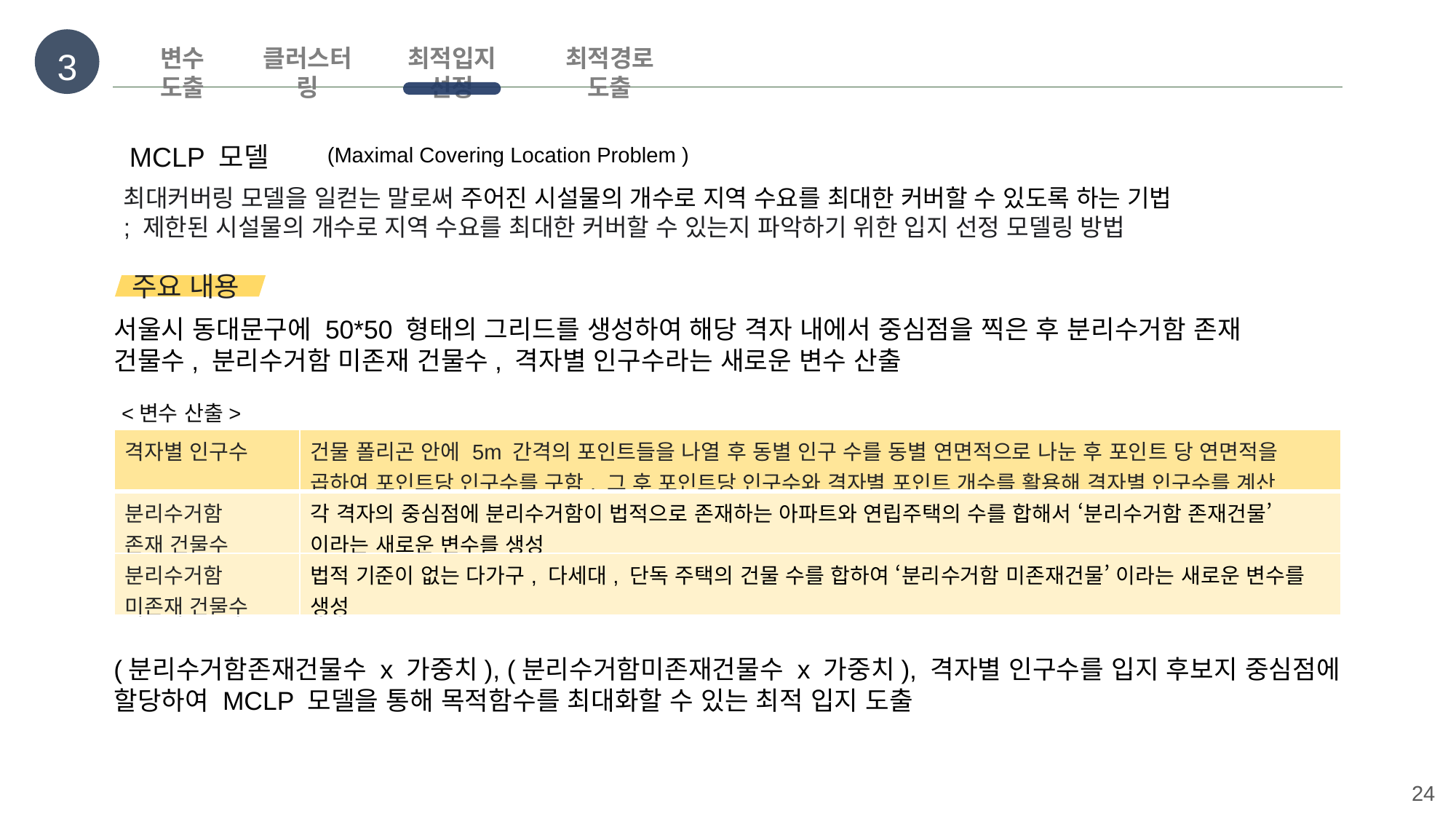

3
변수 도출
클러스터링
최적입지 선정
최적경로 도출

MCLP 모델
(Maximal Covering Location Problem )
최대커버링 모델을 일컫는 말로써 주어진 시설물의 개수로 지역 수요를 최대한 커버할 수 있도록 하는 기법
; 제한된 시설물의 개수로 지역 수요를 최대한 커버할 수 있는지 파악하기 위한 입지 선정 모델링 방법
주요 내용

서울시 동대문구에 50*50 형태의 그리드를 생성하여 해당 격자 내에서 중심점을 찍은 후 분리수거함 존재 건물수, 분리수거함 미존재 건물수, 격자별 인구수라는 새로운 변수 산출
<변수 산출>
| 격자별 인구수 | 건물 폴리곤 안에 5m 간격의 포인트들을 나열 후 동별 인구 수를 동별 연면적으로 나눈 후 포인트 당 연면적을 곱하여 포인트당 인구수를 구함. 그 후 포인트당 인구수와 격자별 포인트 개수를 활용해 격자별 인구수를 계산 |
| --- | --- |
| 분리수거함 존재 건물수 | 각 격자의 중심점에 분리수거함이 법적으로 존재하는 아파트와 연립주택의 수를 합해서 ‘분리수거함 존재건물’ 이라는 새로운 변수를 생성 |
| 분리수거함 미존재 건물수 | 법적 기준이 없는 다가구, 다세대, 단독 주택의 건물 수를 합하여 ‘분리수거함 미존재건물’ 이라는 새로운 변수를 생성 |
(분리수거함존재건물수 x 가중치), (분리수거함미존재건물수 x 가중치), 격자별 인구수를 입지 후보지 중심점에 할당하여 MCLP 모델을 통해 목적함수를 최대화할 수 있는 최적 입지 도출
24